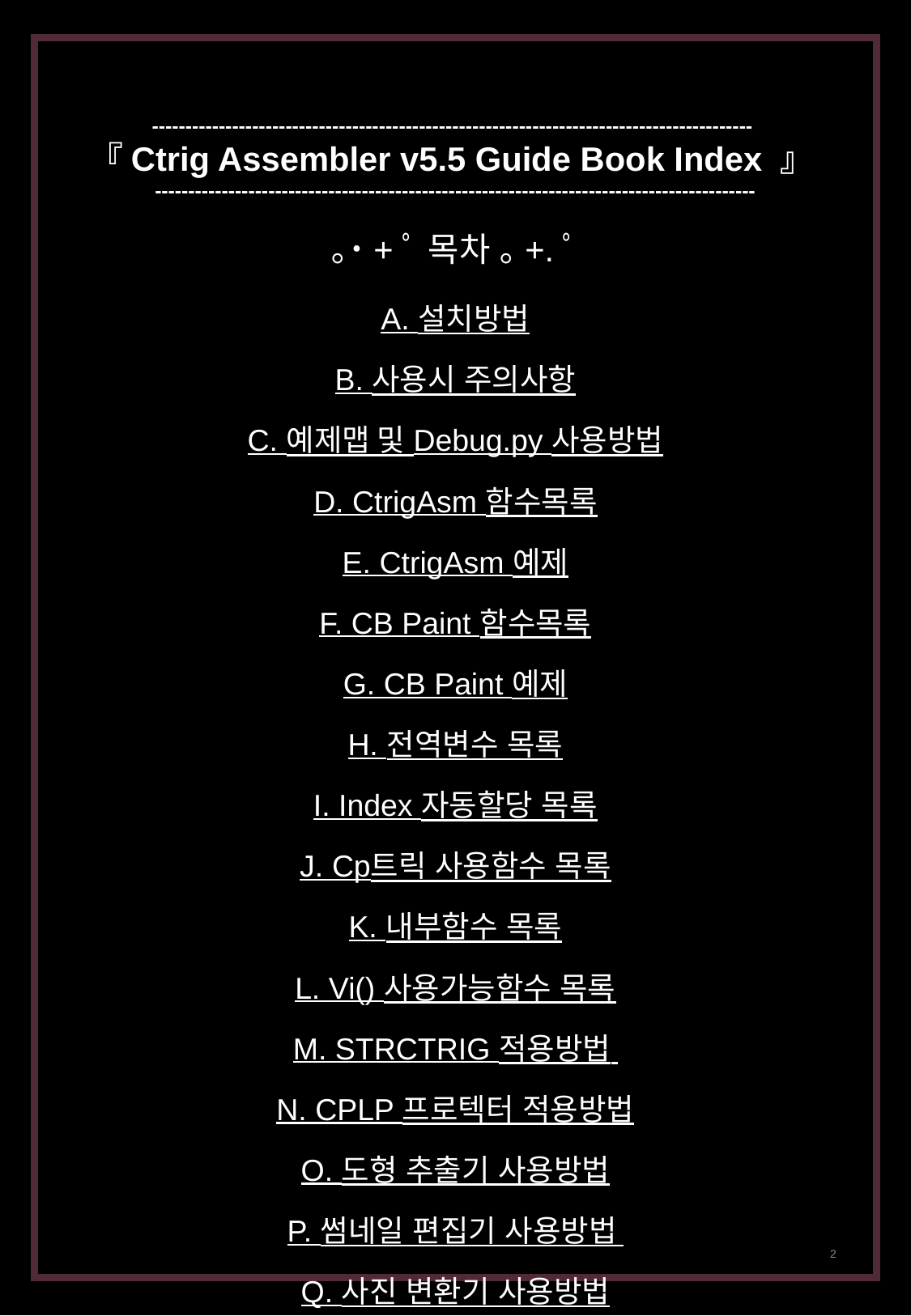

------------------------------------------------------------------------------------------
『Ctrig Assembler v5.5 Guide Book Index 』
------------------------------------------------------------------------------------------
｡˙+ﾟ 목차 ｡+.ﾟ

A. 설치방법
B. 사용시 주의사항
C. 예제맵 및 Debug.py 사용방법
D. CtrigAsm 함수목록
E. CtrigAsm 예제
F. CB Paint 함수목록
G. CB Paint 예제
H. 전역변수 목록
I. Index 자동할당 목록
J. Cp트릭 사용함수 목록
K. 내부함수 목록
L. Vi() 사용가능함수 목록
M. STRCTRIG 적용방법
N. CPLP 프로텍터 적용방법
O. 도형 추출기 사용방법
P. 썸네일 편집기 사용방법
Q. 사진 변환기 사용방법
R. Visual Studio 연계법
2